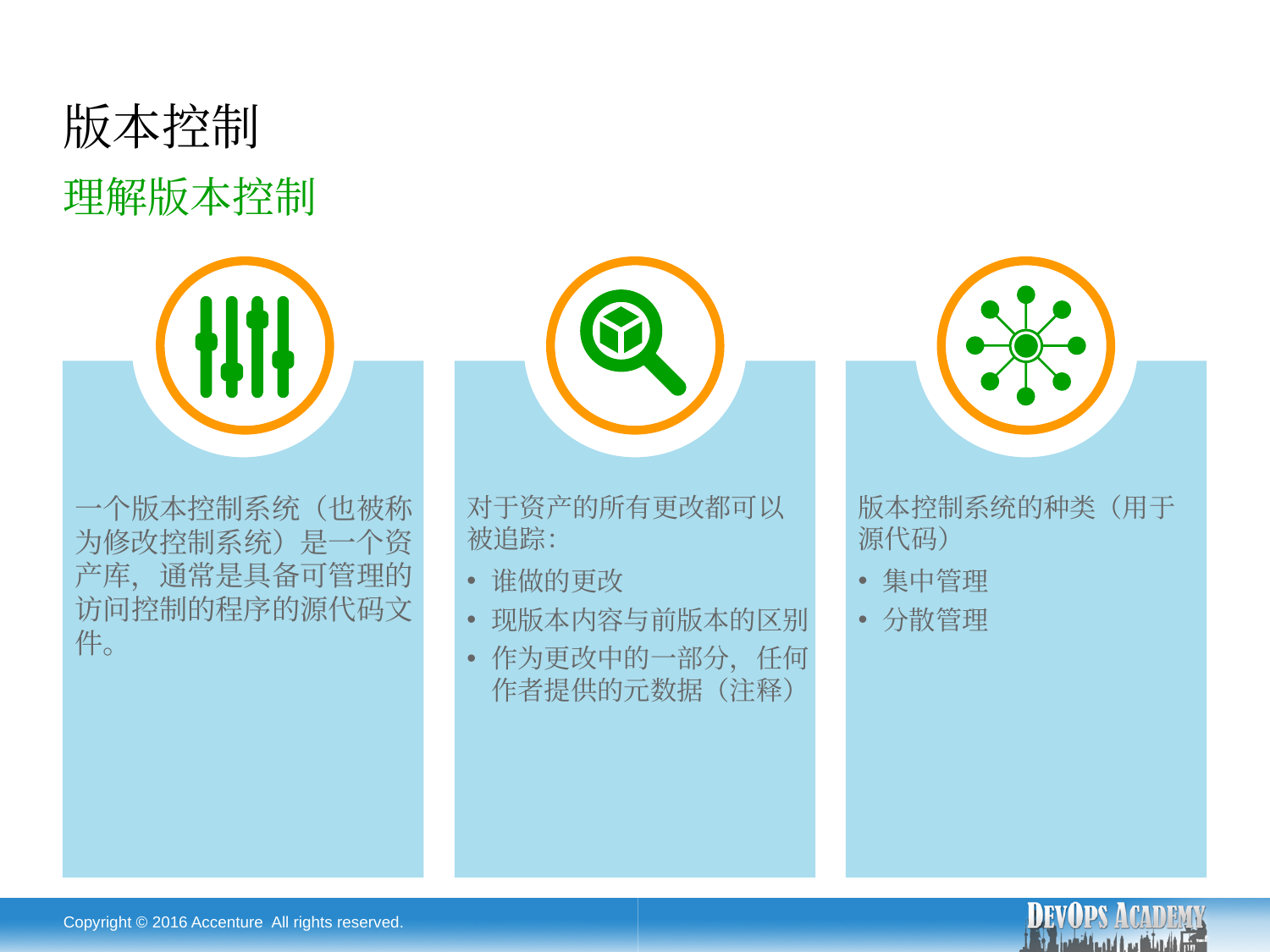

# 版本控制
理解版本控制

一个版本控制系统（也被称为修改控制系统）是一个资产库，通常是具备可管理的访问控制的程序的源代码文件。
对于资产的所有更改都可以被追踪：
谁做的更改
现版本内容与前版本的区别
作为更改中的一部分，任何作者提供的元数据（注释）
版本控制系统的种类（用于源代码）
集中管理
分散管理
Copyright © 2016 Accenture  All rights reserved.